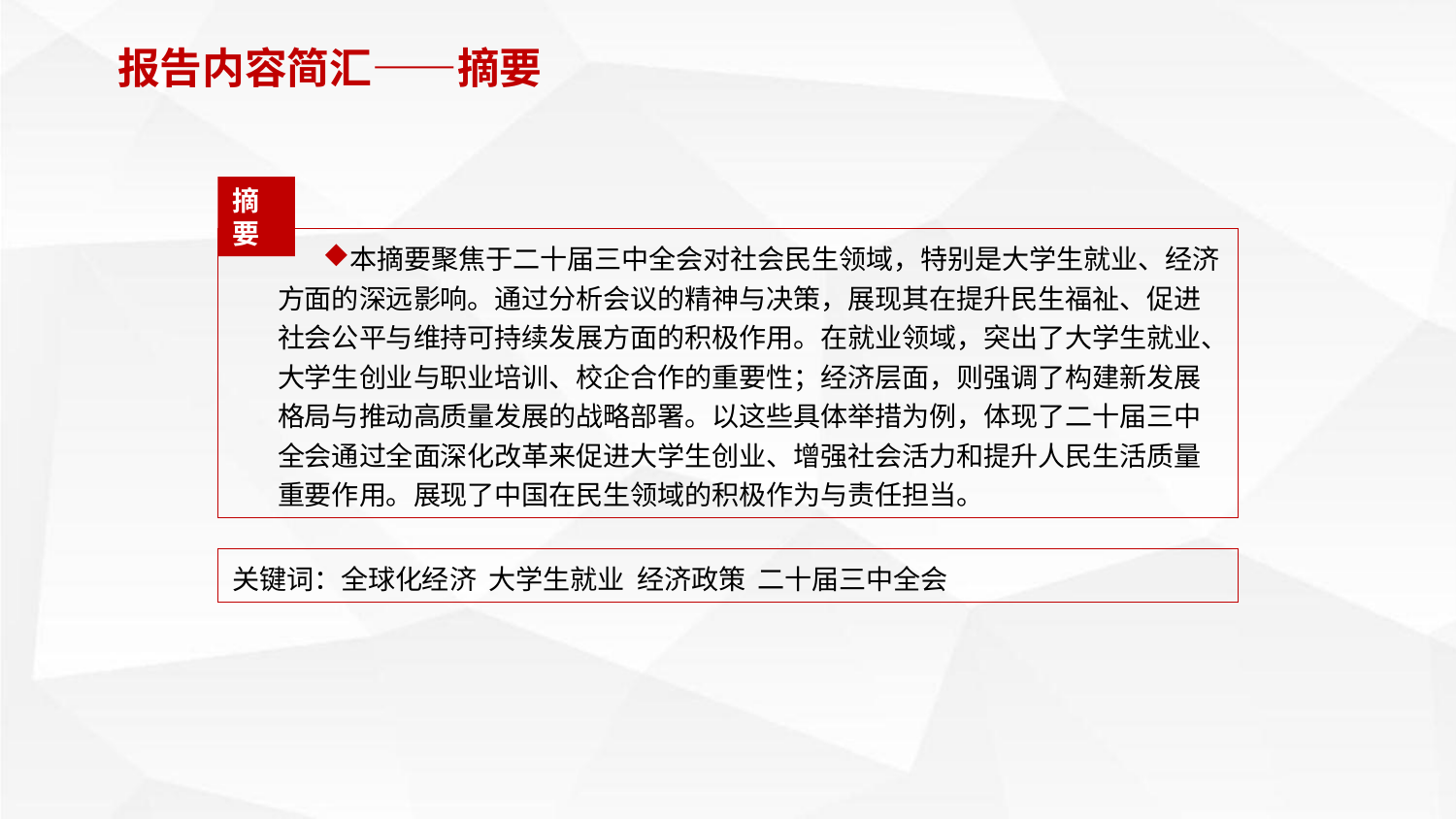

报告内容简汇——摘要
摘要
本摘要聚焦于二十届三中全会对社会民生领域，特别是大学生就业、经济方面的深远影响。通过分析会议的精神与决策，展现其在提升民生福祉、促进社会公平与维持可持续发展方面的积极作用。在就业领域，突出了大学生就业、大学生创业与职业培训、校企合作的重要性；经济层面，则强调了构建新发展格局与推动高质量发展的战略部署。以这些具体举措为例，体现了二十届三中全会通过全面深化改革来促进大学生创业、增强社会活力和提升人民生活质量重要作用。展现了中国在民生领域的积极作为与责任担当。
关键词：全球化经济  大学生就业  经济政策  二十届三中全会